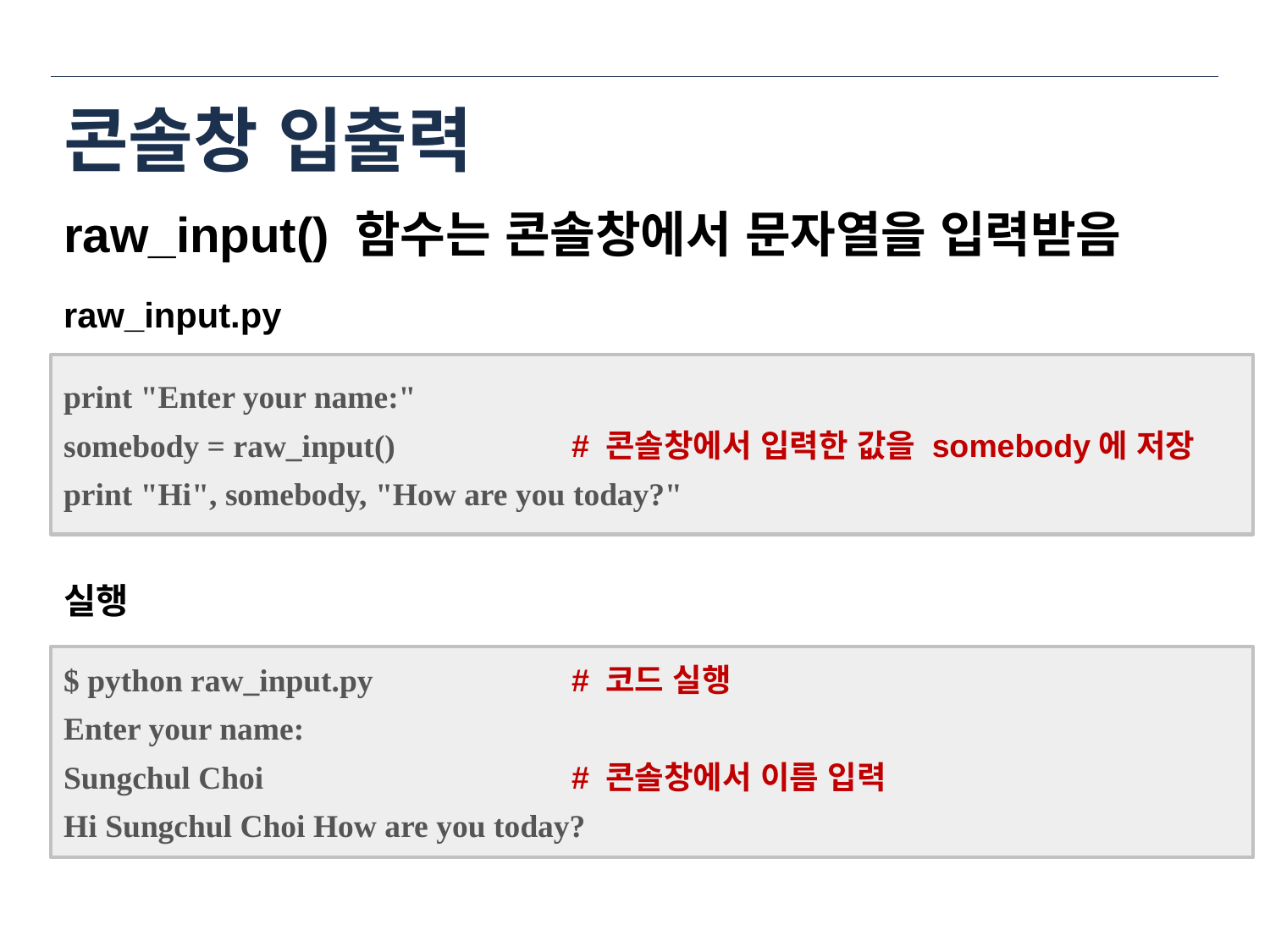

# 콘솔창 입출력
raw_input() 함수는 콘솔창에서 문자열을 입력받음
raw_input.py
print "Enter your name:"
somebody = raw_input()		# 콘솔창에서 입력한 값을 somebody에 저장
print "Hi", somebody, "How are you today?"
실행
$ python raw_input.py		# 코드 실행
Enter your name:
Sungchul Choi			# 콘솔창에서 이름 입력
Hi Sungchul Choi How are you today?